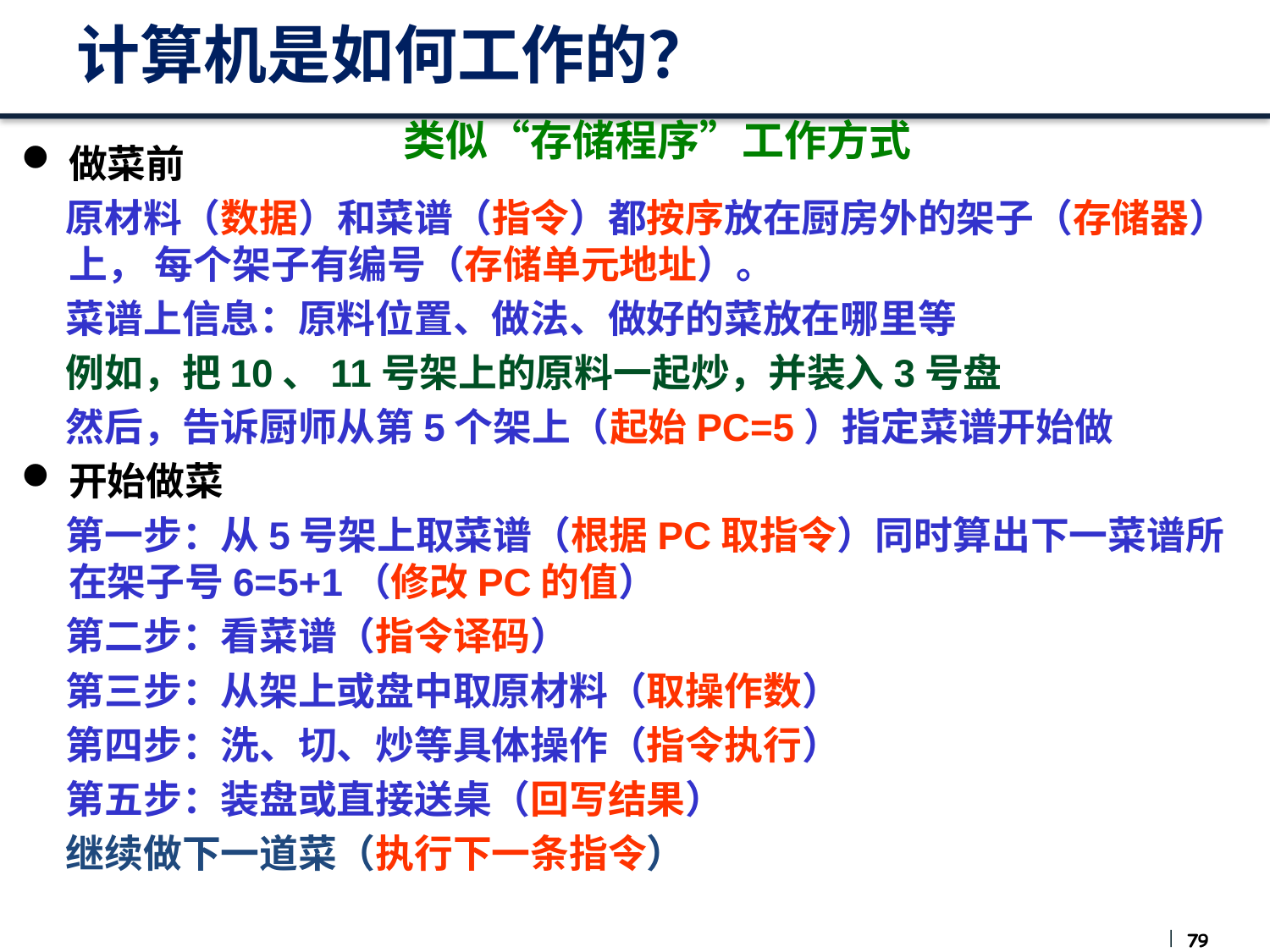

# 计算机是如何工作的？
类似“存储程序”工作方式
做菜前
    原材料（数据）和菜谱（指令）都按序放在厨房外的架子（存储器）上， 每个架子有编号（存储单元地址）。
    菜谱上信息：原料位置、做法、做好的菜放在哪里等
    例如，把10、11号架上的原料一起炒，并装入3号盘
    然后，告诉厨师从第5个架上（起始PC=5）指定菜谱开始做
开始做菜
    第一步：从5号架上取菜谱（根据PC取指令）同时算出下一菜谱所在架子号6=5+1（修改PC的值）
    第二步：看菜谱（指令译码）
    第三步：从架上或盘中取原材料（取操作数）
    第四步：洗、切、炒等具体操作（指令执行）
    第五步：装盘或直接送桌（回写结果）
    继续做下一道菜（执行下一条指令）